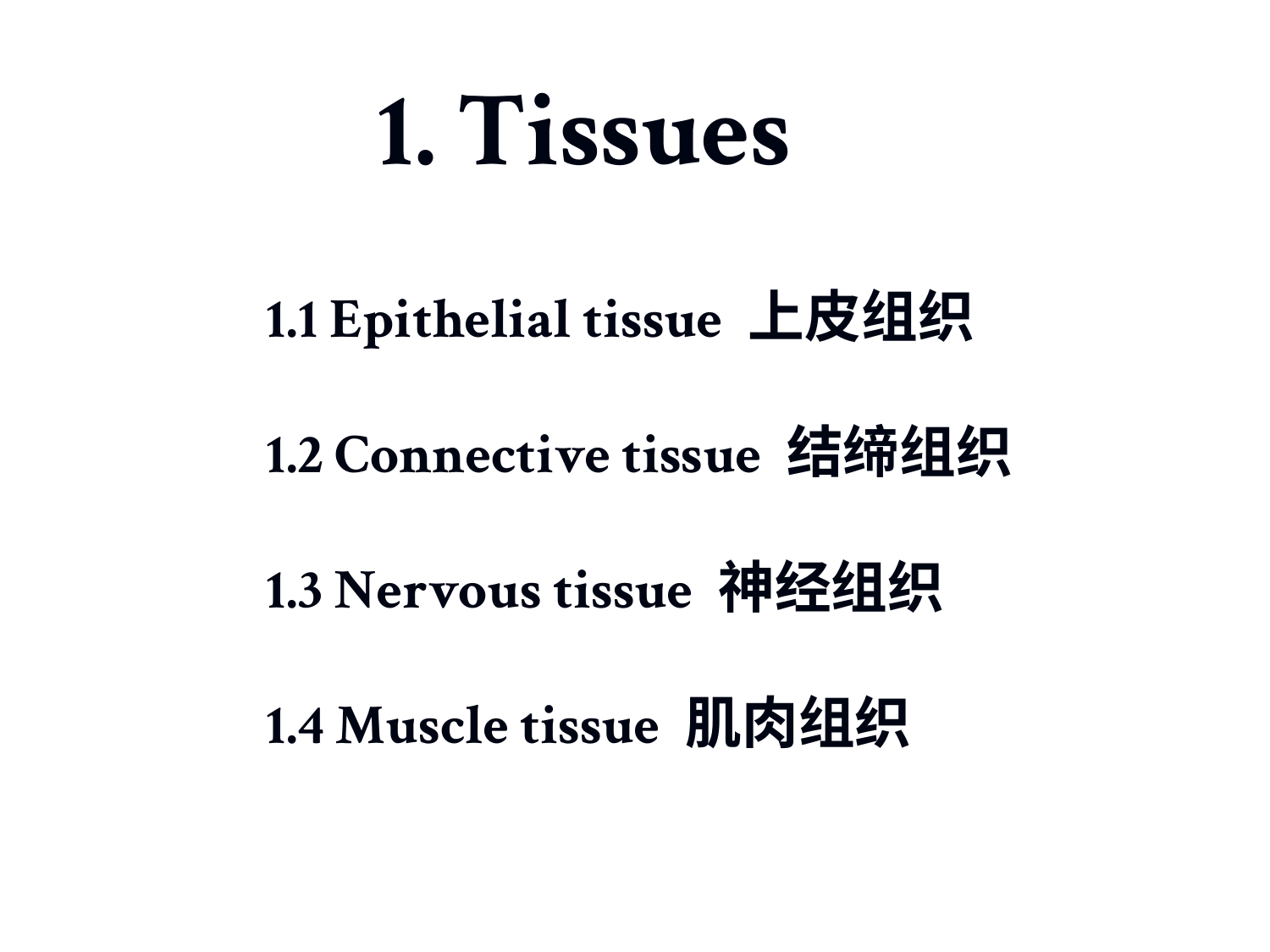

1. Tissues
1.1 Epithelial tissue 上皮组织

1.2 Connective tissue 结缔组织

1.3 Nervous tissue 神经组织

1.4 Muscle tissue 肌肉组织